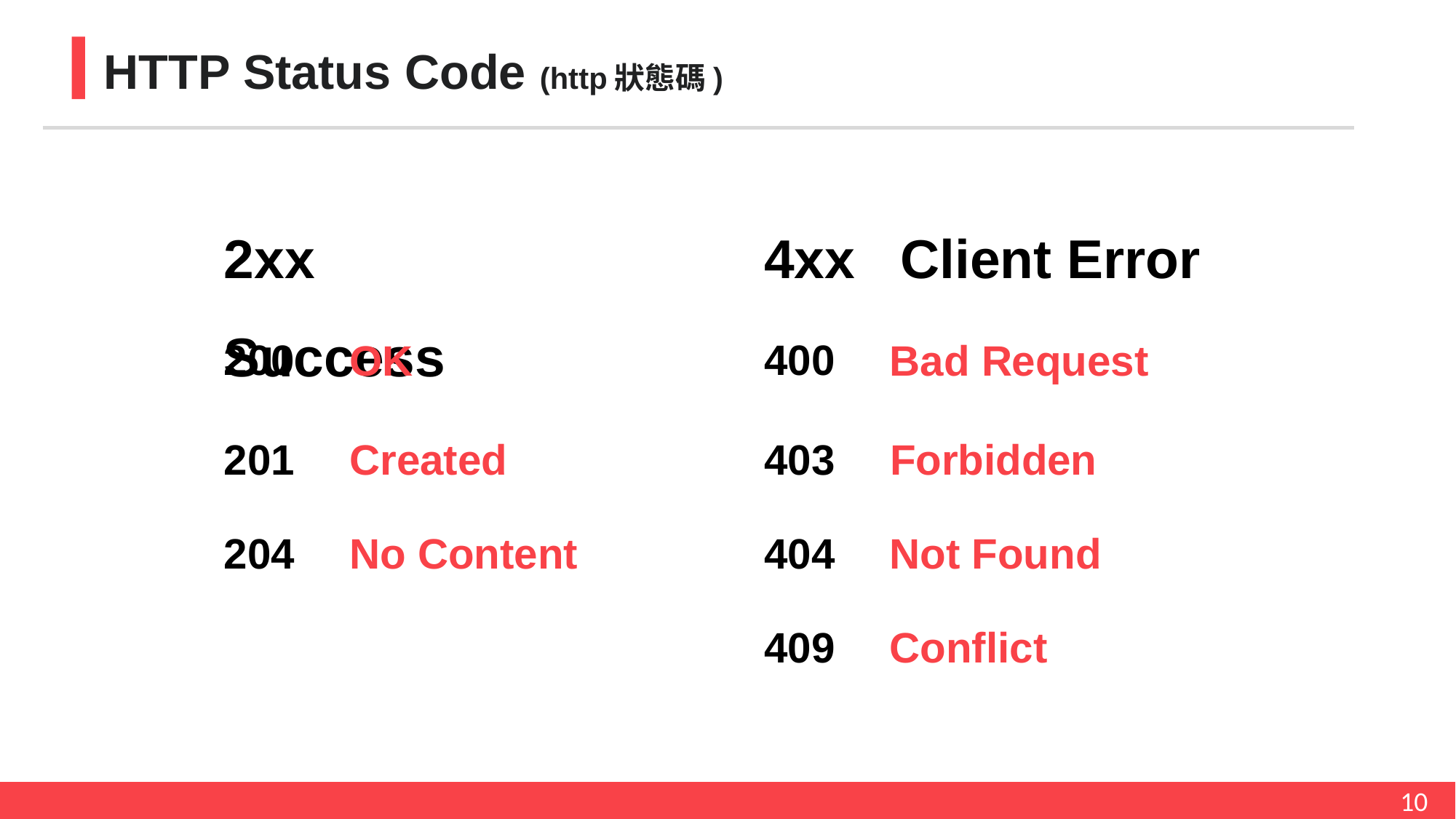

HTTP Status Code (http狀態碼)

2xx   Success
4xx   Client Error
200
OK
201
Created
204
No Content
400
Bad Request
403
Forbidden
404
Not Found
409
Conflict
10